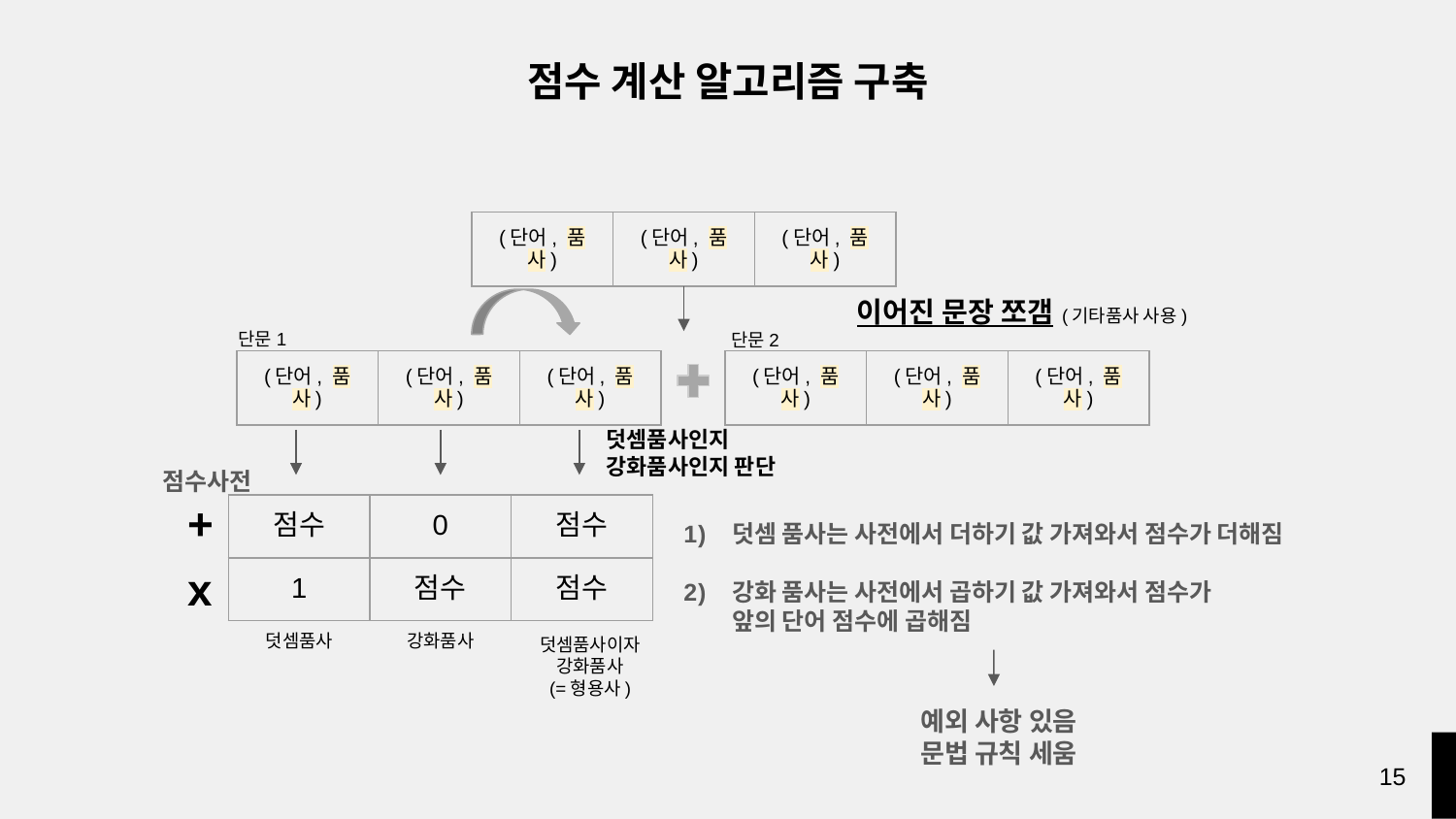

점수 계산 알고리즘 구축
| (단어, 품사) | (단어, 품사) | (단어, 품사) |
| --- | --- | --- |
이어진 문장 쪼갬 (기타품사 사용)

단문1
단문2
| (단어, 품사) | (단어, 품사) | (단어, 품사) |
| --- | --- | --- |
| (단어, 품사) | (단어, 품사) | (단어, 품사) |
| --- | --- | --- |

덧셈품사인지
강화품사인지 판단
점수사전
+
| 점수 | 0 | 점수 |
| --- | --- | --- |
덧셈 품사는 사전에서 더하기 값 가져와서 점수가 더해짐

강화 품사는 사전에서 곱하기 값 가져와서 점수가
앞의 단어 점수에 곱해짐
x
| 1 | 점수 | 점수 |
| --- | --- | --- |
덧셈품사
강화품사
덧셈품사이자 강화품사
(=형용사)
예외 사항 있음
문법 규칙 세움
15